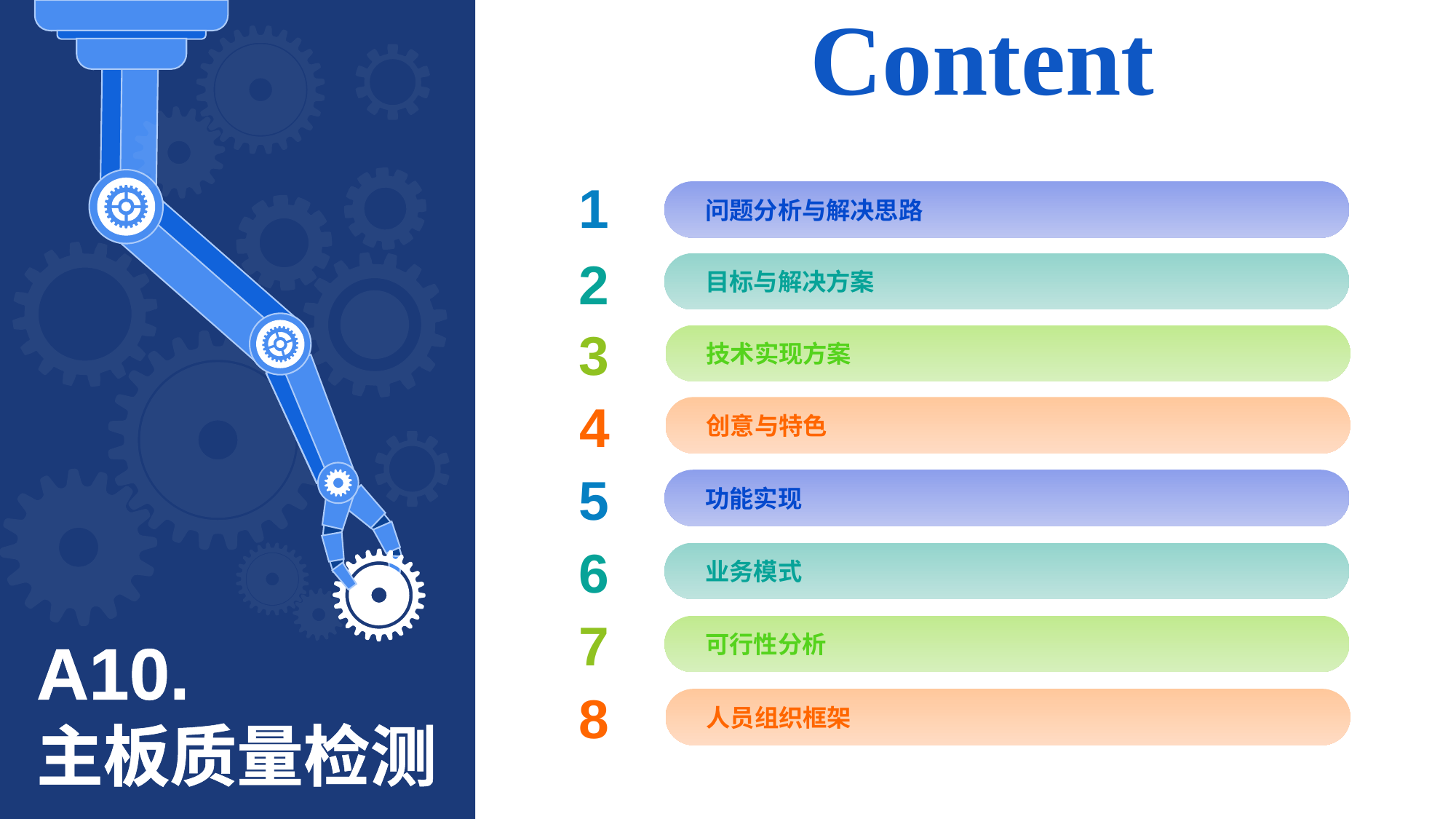

Content
1
问题分析与解决思路
2
目标与解决方案
3
技术实现方案
4
创意与特色
5
功能实现
6
业务模式
7
可行性分析
8
人员组织框架